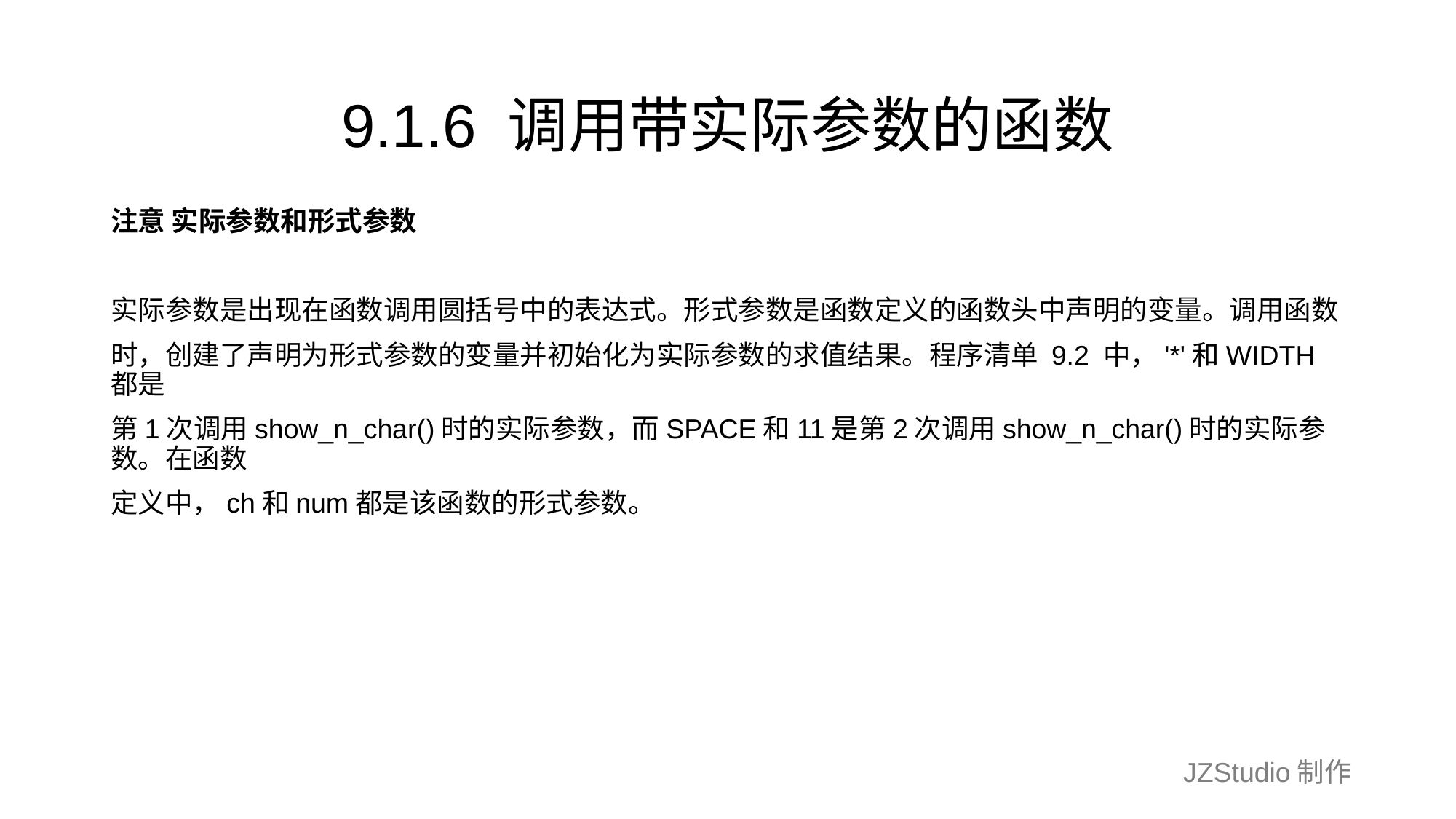

# 9.1.6 调用带实际参数的函数
注意 实际参数和形式参数

实际参数是出现在函数调用圆括号中的表达式。形式参数是函数定义的函数头中声明的变量。调用函数
时，创建了声明为形式参数的变量并初始化为实际参数的求值结果。程序清单 9.2 中，'*'和WIDTH都是
第1次调用show_n_char()时的实际参数，而SPACE和11是第2次调用show_n_char()时的实际参数。在函数
定义中，ch和num都是该函数的形式参数。